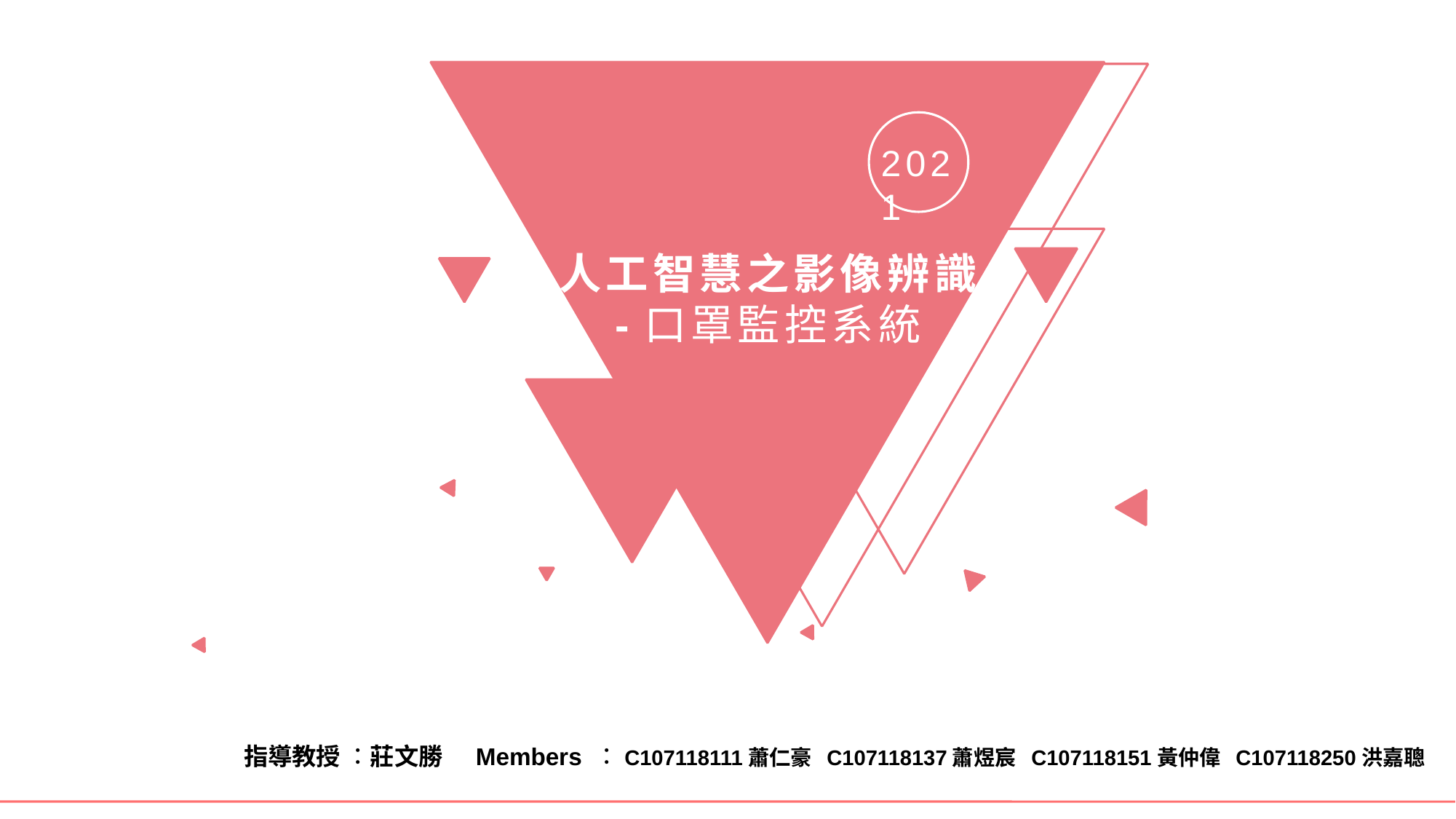

2021

人工智慧之影像辨識
-口罩監控系統

指導教授 ：莊文勝
Members ：C107118111蕭仁豪  C107118137蕭煜宸  C107118151黃仲偉  C107118250洪嘉聰